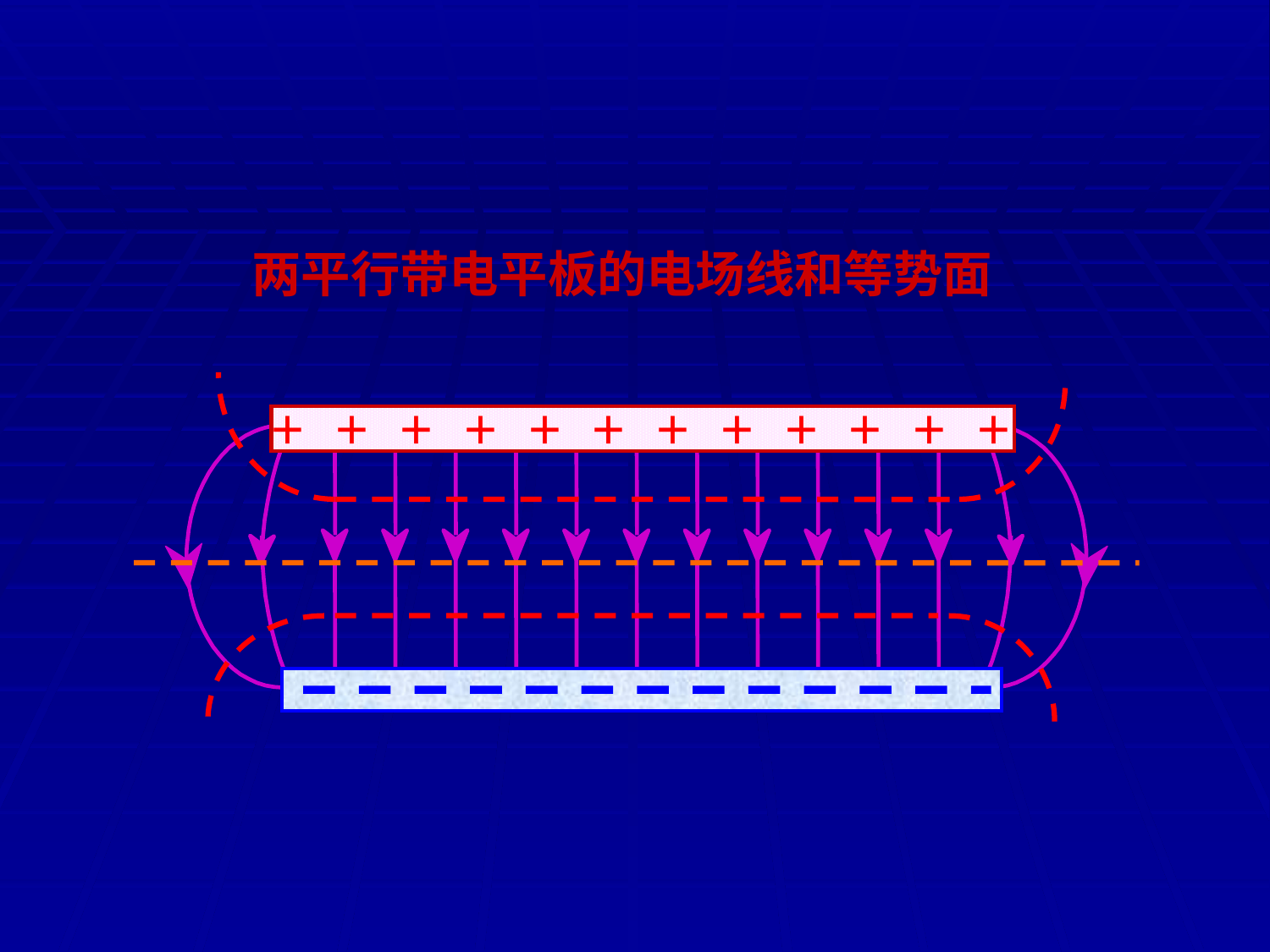

两平行带电平板的电场线和等势面
+  +  +  +  +  +  +  +  +  +  +  +